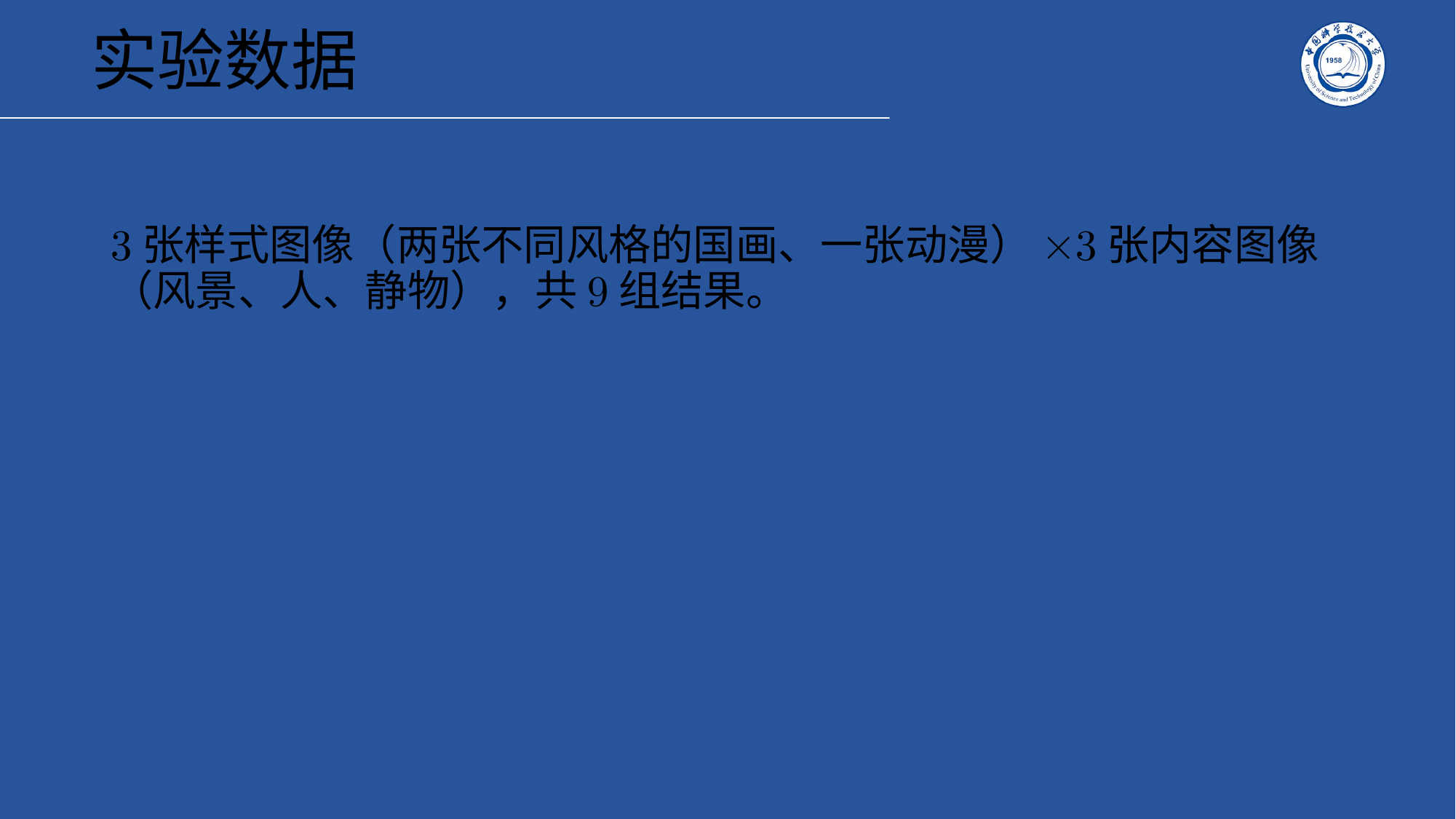

# 实验数据
3张样式图像（两张不同风格的国画、一张动漫）×3张内容图像（风景、人、静物），共9组结果。